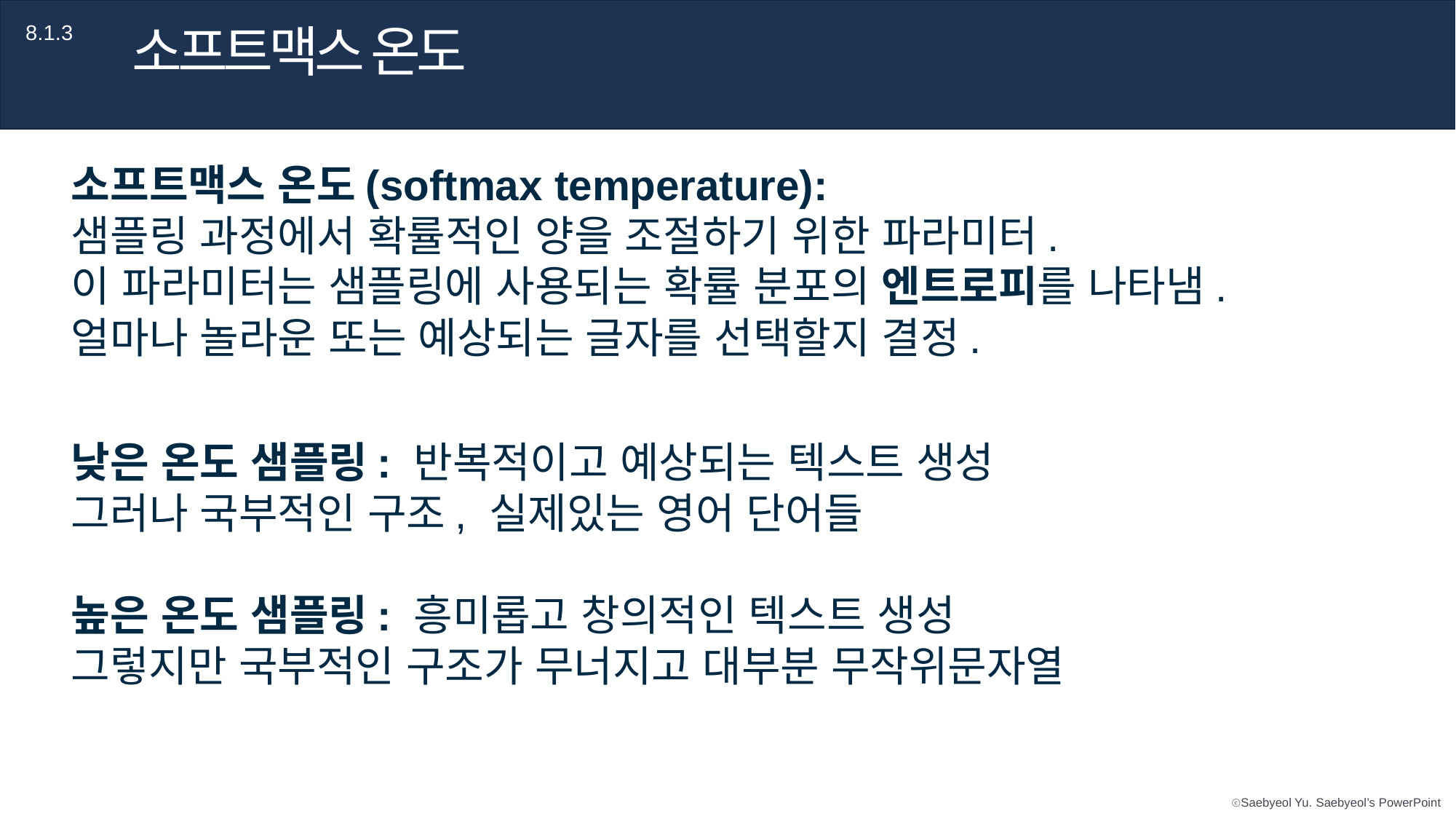

소프트맥스 온도
8.1.3
소프트맥스 온도(softmax temperature):
샘플링 과정에서 확률적인 양을 조절하기 위한 파라미터.
이 파라미터는 샘플링에 사용되는 확률 분포의 엔트로피를 나타냄.
얼마나 놀라운 또는 예상되는 글자를 선택할지 결정.
낮은 온도 샘플링: 반복적이고 예상되는 텍스트 생성
그러나 국부적인 구조, 실제있는 영어 단어들
높은 온도 샘플링: 흥미롭고 창의적인 텍스트 생성
그렇지만 국부적인 구조가 무너지고 대부분 무작위문자열